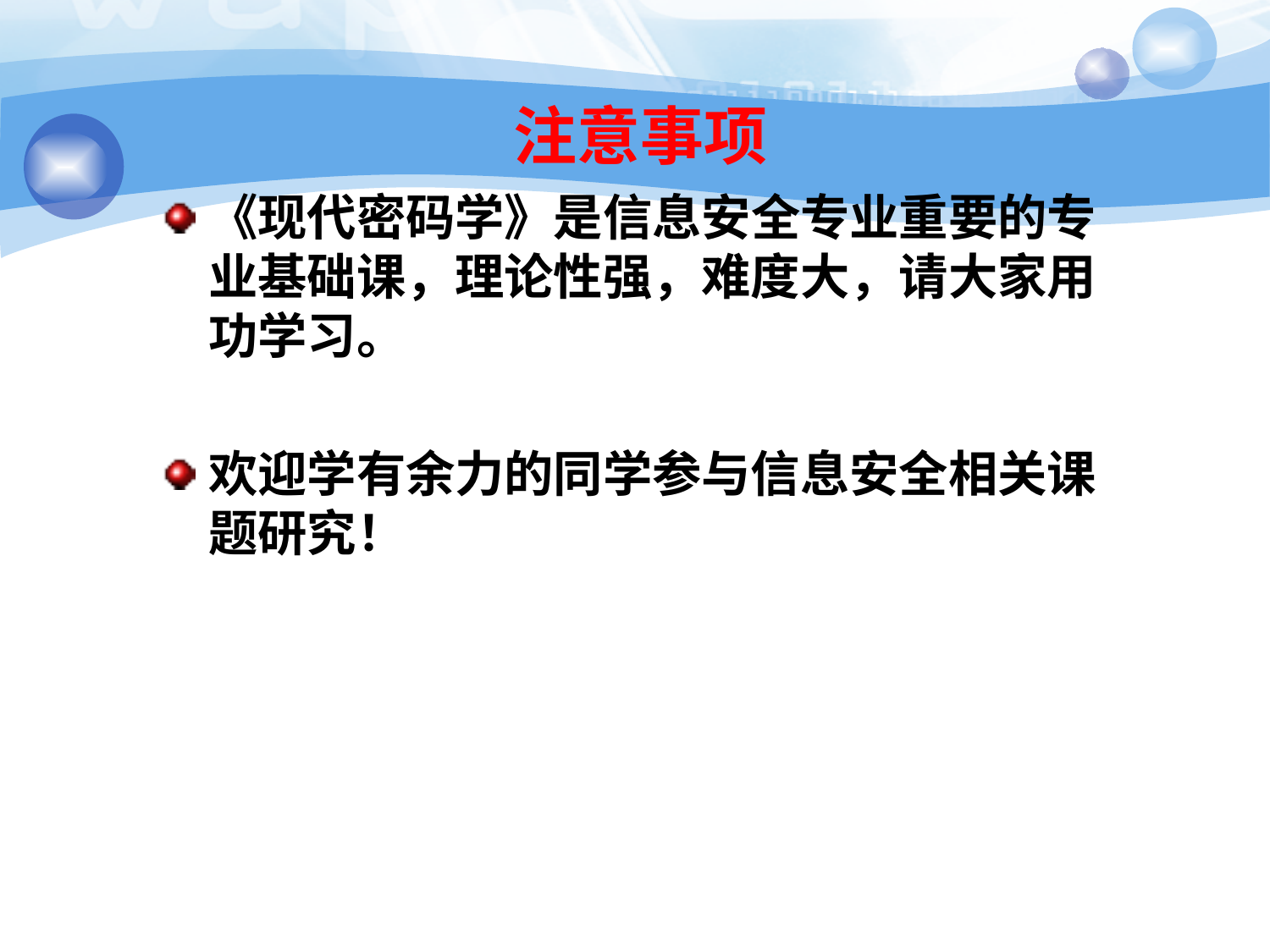

# 注意事项
《现代密码学》是信息安全专业重要的专业基础课，理论性强，难度大，请大家用功学习。

欢迎学有余力的同学参与信息安全相关课题研究！